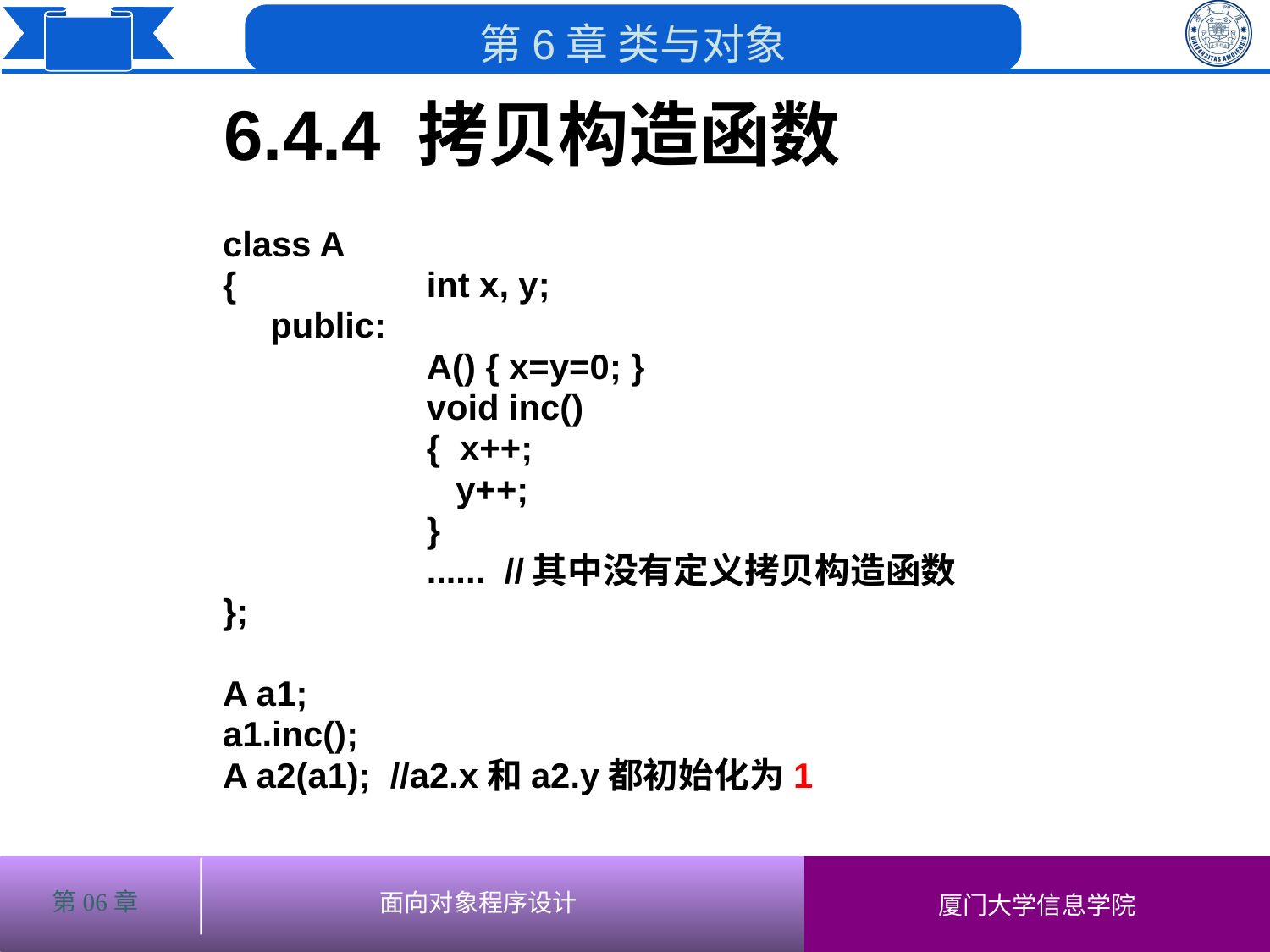

6.4.4 拷贝构造函数
# class A
{		   int x, y;
	public:
		   A() { x=y=0; }
		   void inc()
		   {  x++;
		      y++;
		   }
		   ......  //其中没有定义拷贝构造函数
};

A a1;
a1.inc();
A a2(a1);  //a2.x和a2.y都初始化为1
52